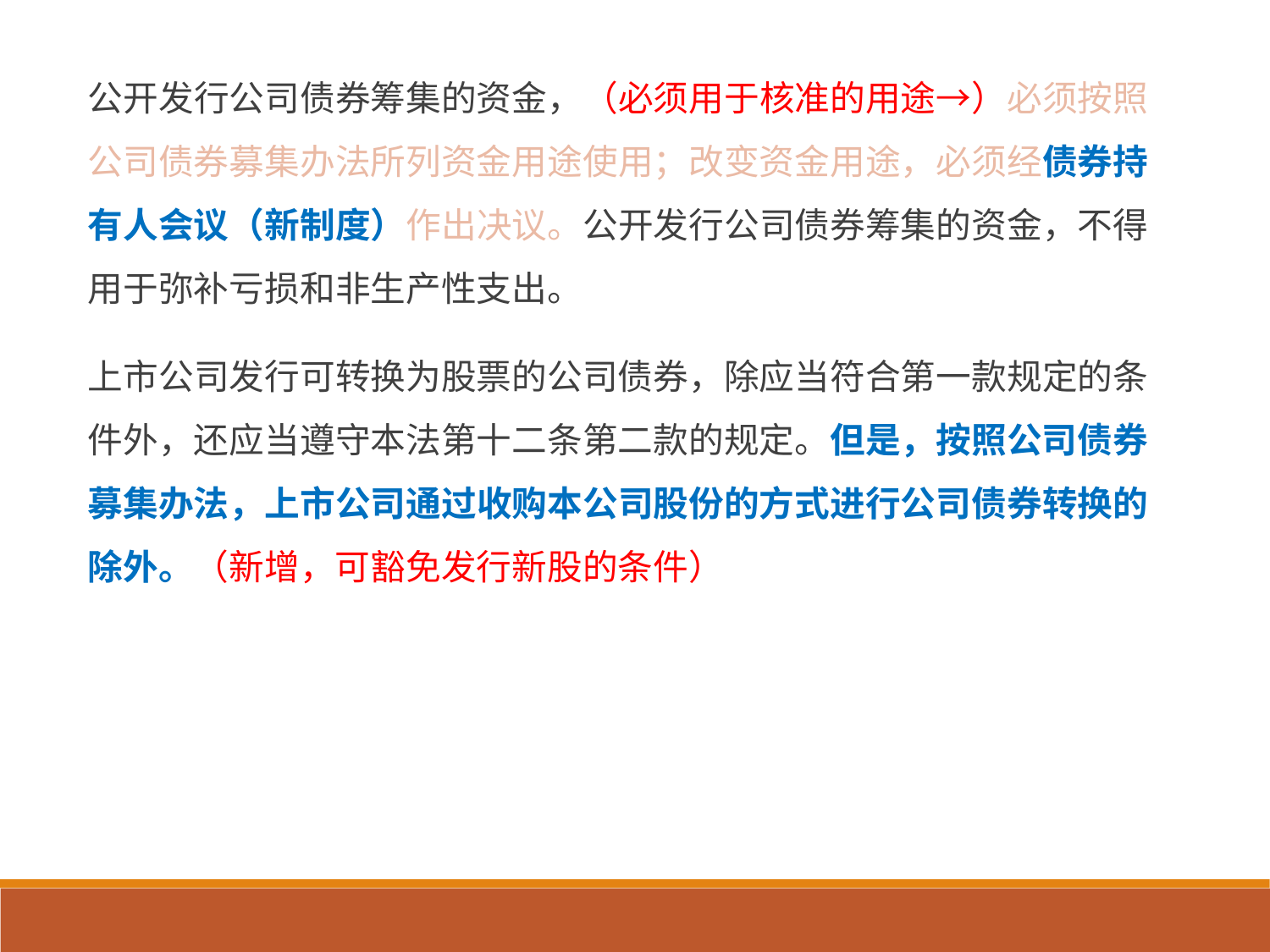

公开发行公司债券筹集的资金，（必须用于核准的用途→）必须按照公司债券募集办法所列资金用途使用；改变资金用途，必须经债券持有人会议（新制度）作出决议。公开发行公司债券筹集的资金，不得用于弥补亏损和非生产性支出。
上市公司发行可转换为股票的公司债券，除应当符合第一款规定的条件外，还应当遵守本法第十二条第二款的规定。但是，按照公司债券募集办法，上市公司通过收购本公司股份的方式进行公司债券转换的除外。（新增，可豁免发行新股的条件）